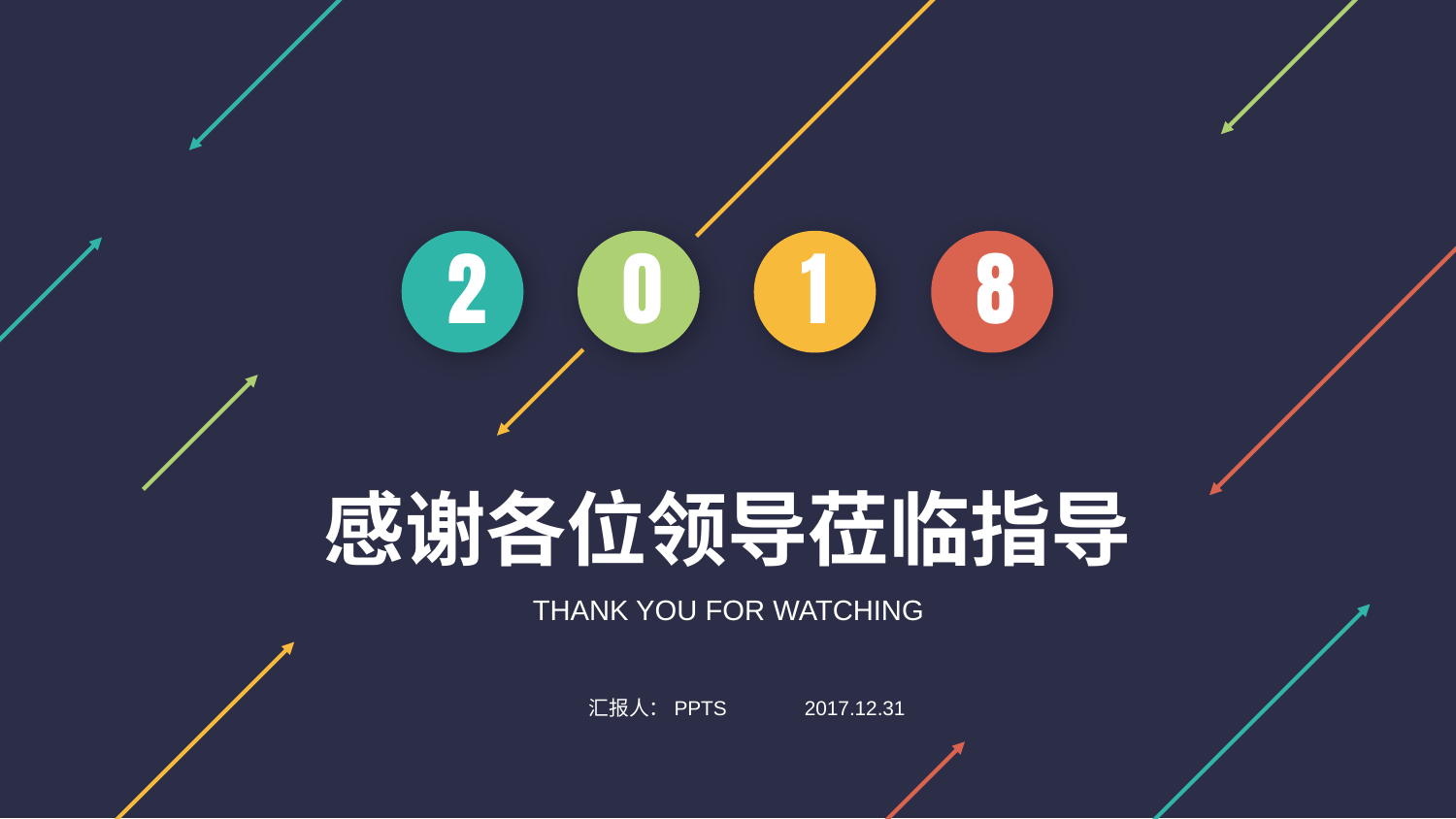

2
0
1
8
感谢各位领导莅临指导
THANK YOU FOR WATCHING
汇报人：PPTS
2017.12.31